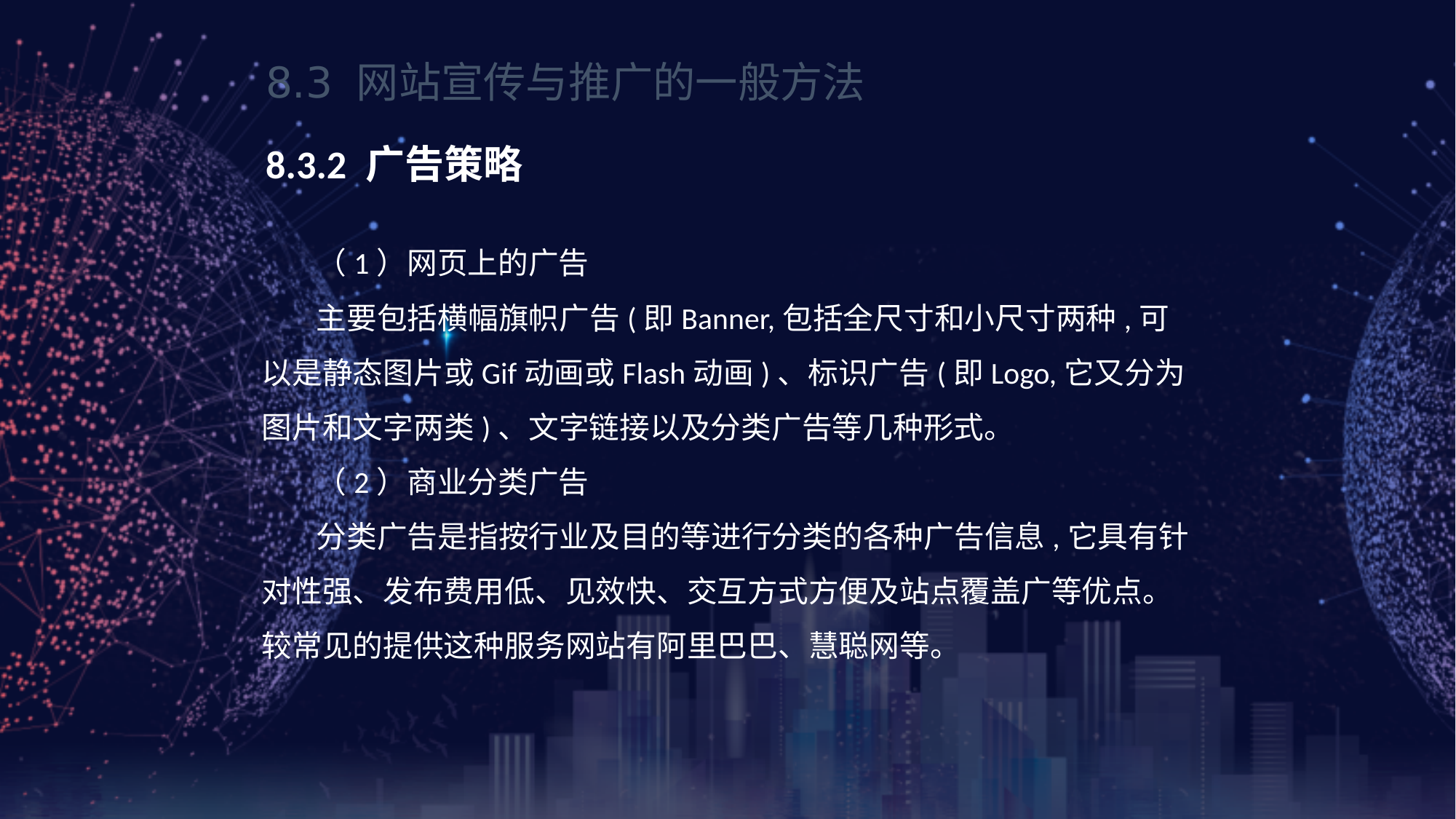

《网页设计与制作案例教程》（第3版）
8.3 网站宣传与推广的一般方法
8.3.2 广告策略
（1）网页上的广告
主要包括横幅旗帜广告(即Banner,包括全尺寸和小尺寸两种,可以是静态图片或Gif动画或Flash动画)、标识广告(即Logo,它又分为图片和文字两类)、文字链接以及分类广告等几种形式。
（2）商业分类广告
分类广告是指按行业及目的等进行分类的各种广告信息,它具有针对性强、发布费用低、见效快、交互方式方便及站点覆盖广等优点。较常见的提供这种服务网站有阿里巴巴、慧聪网等。